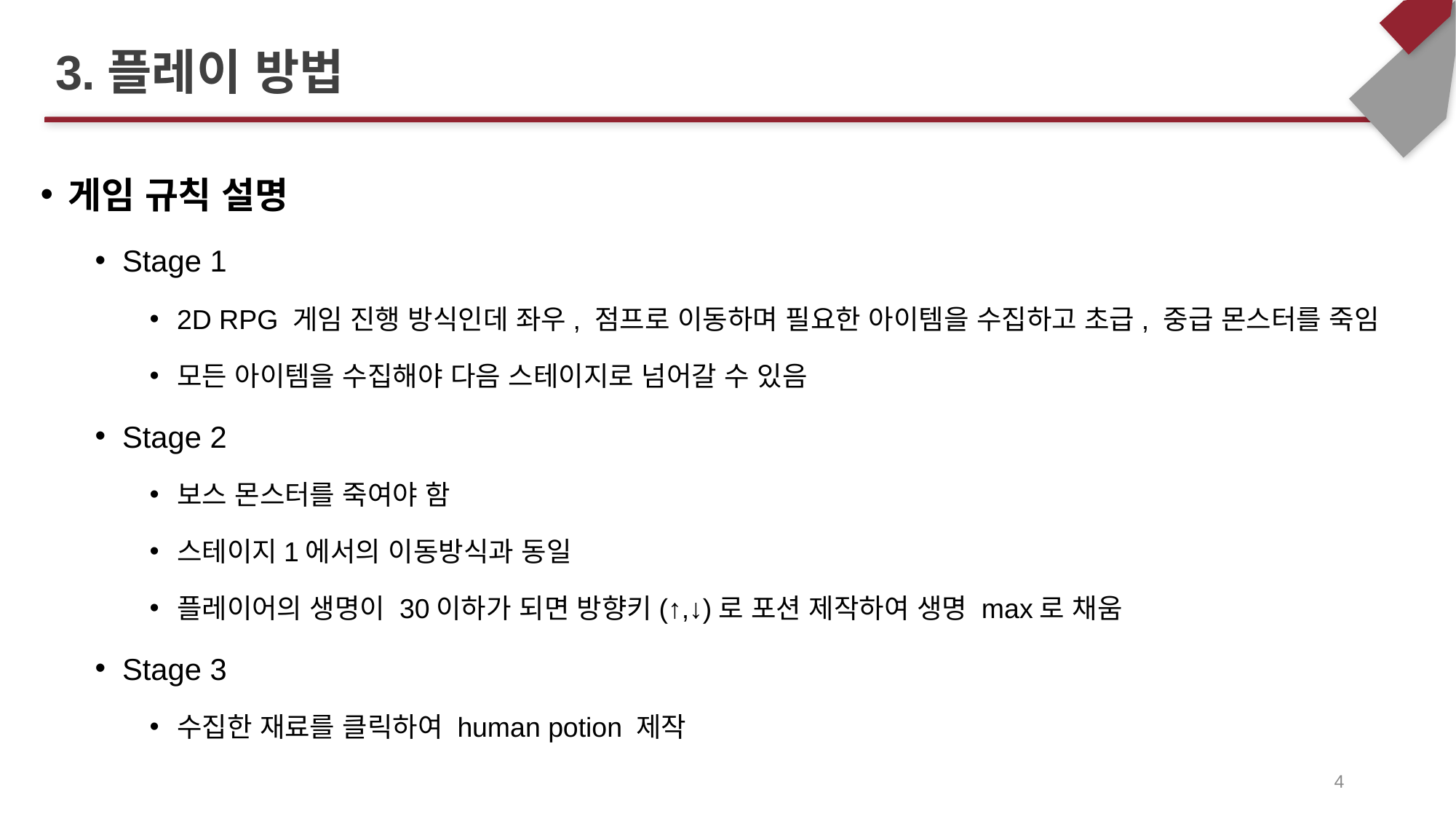

# 3.플레이 방법
게임 규칙 설명
Stage 1
2D RPG 게임 진행 방식인데 좌우, 점프로 이동하며 필요한 아이템을 수집하고 초급, 중급 몬스터를 죽임
모든 아이템을 수집해야 다음 스테이지로 넘어갈 수 있음
Stage 2
보스 몬스터를 죽여야 함
스테이지1에서의 이동방식과 동일
플레이어의 생명이 30이하가 되면 방향키(↑,↓)로 포션 제작하여 생명 max로 채움
Stage 3
수집한 재료를 클릭하여 human potion 제작
4